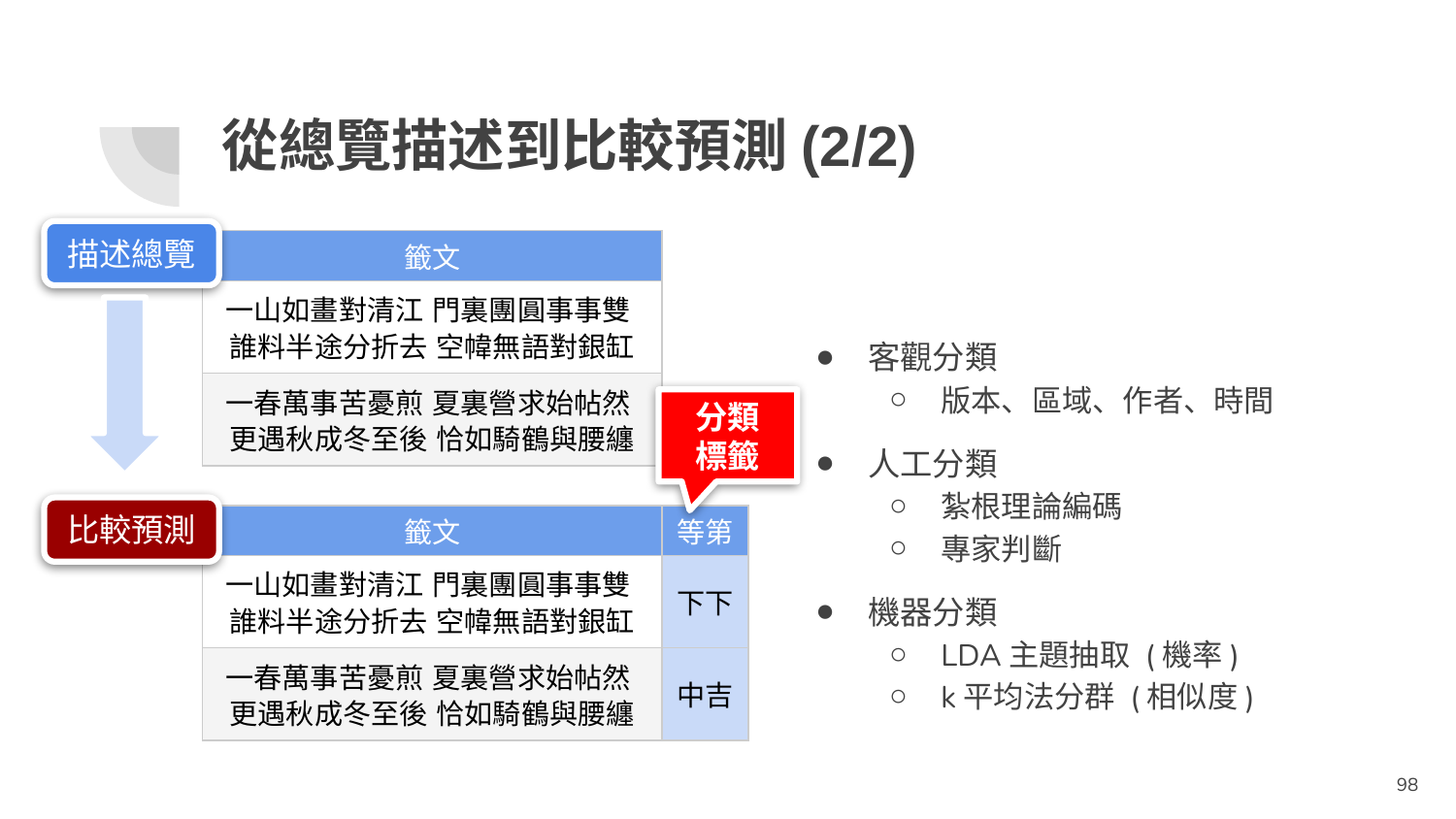

# 從總覽描述到比較預測(2/2)
描述總覽
| 籤文 |
| --- |
| 一山如畫對清江 門裏團圓事事雙 誰料半途分折去 空幃無語對銀缸 |
| 一春萬事苦憂煎 夏裏營求始帖然 更遇秋成冬至後 恰如騎鶴與腰纏 |

客觀分類
版本、區域、作者、時間
人工分類
紮根理論編碼
專家判斷
機器分類
LDA主題抽取 (機率)
k平均法分群 (相似度)

分類
標籤
比較預測
| 籤文 | 等第 |
| --- | --- |
| 一山如畫對清江 門裏團圓事事雙 誰料半途分折去 空幃無語對銀缸 | 下下 |
| 一春萬事苦憂煎 夏裏營求始帖然 更遇秋成冬至後 恰如騎鶴與腰纏 | 中吉 |
98